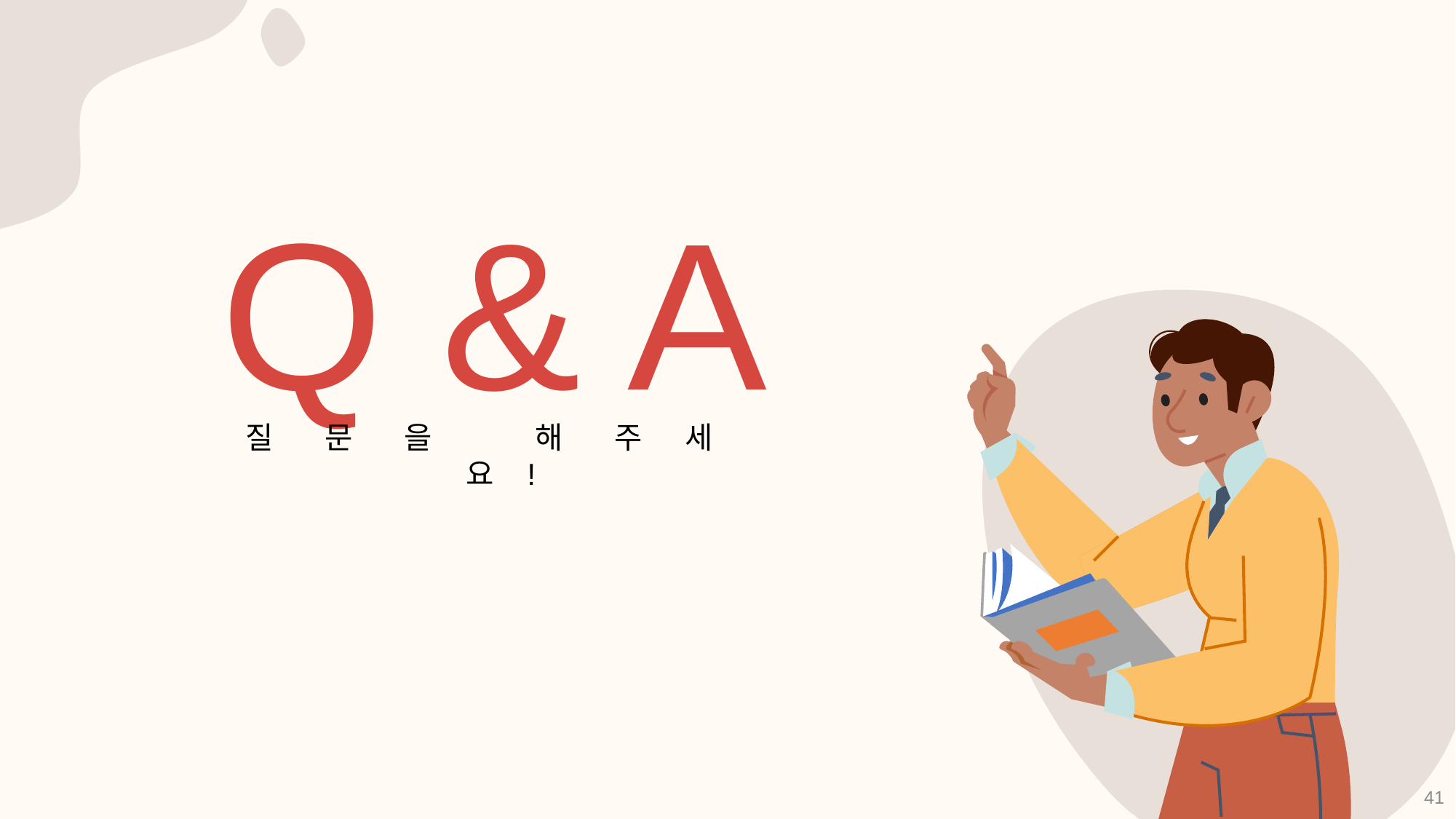

Q & A

질      문      을            해      주     세      요   !
41